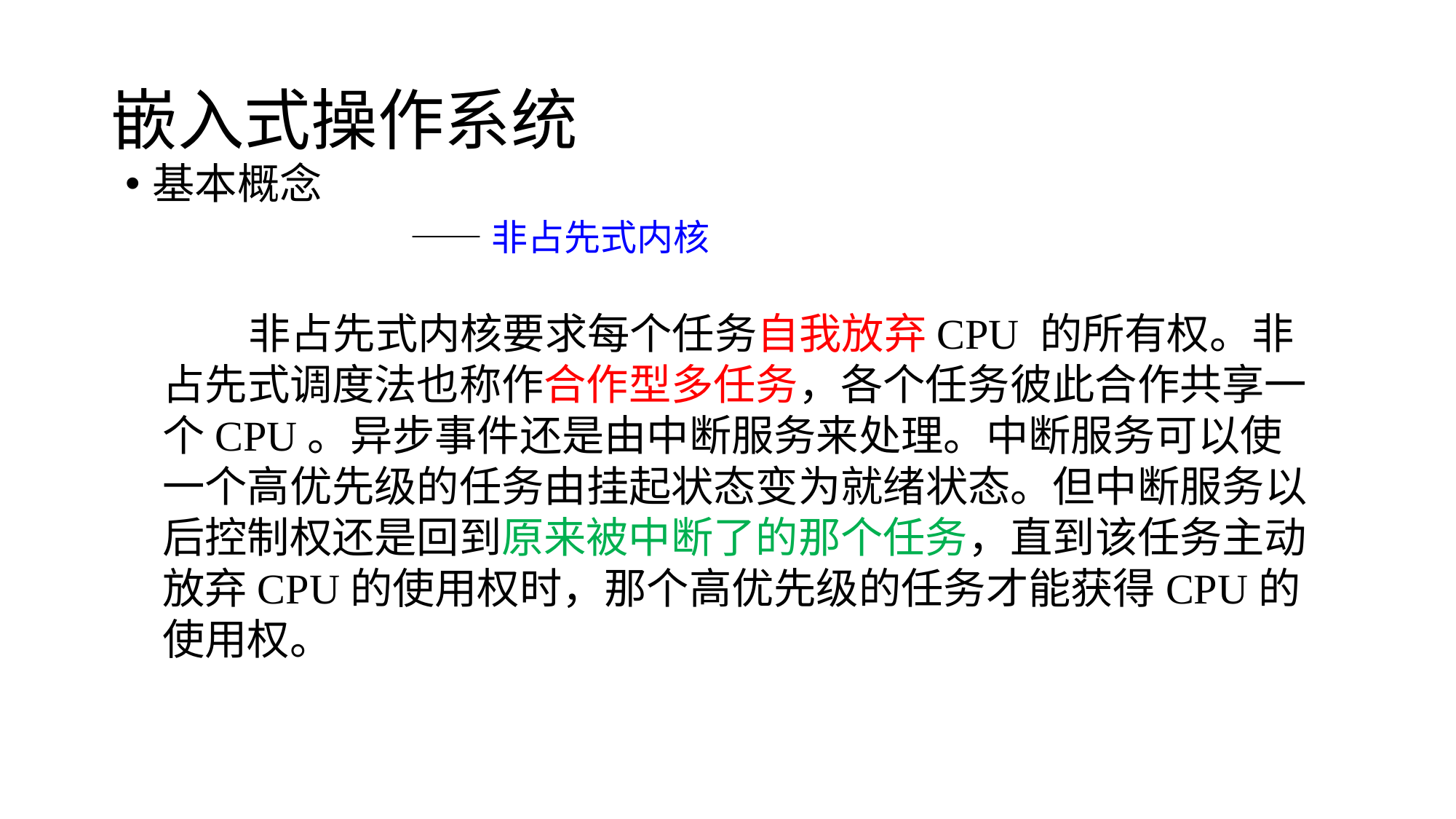

# 嵌入式操作系统
基本概念
——非占先式内核
        非占先式内核要求每个任务自我放弃CPU 的所有权。非占先式调度法也称作合作型多任务，各个任务彼此合作共享一个CPU。异步事件还是由中断服务来处理。中断服务可以使一个高优先级的任务由挂起状态变为就绪状态。但中断服务以后控制权还是回到原来被中断了的那个任务，直到该任务主动放弃CPU的使用权时，那个高优先级的任务才能获得CPU的使用权。